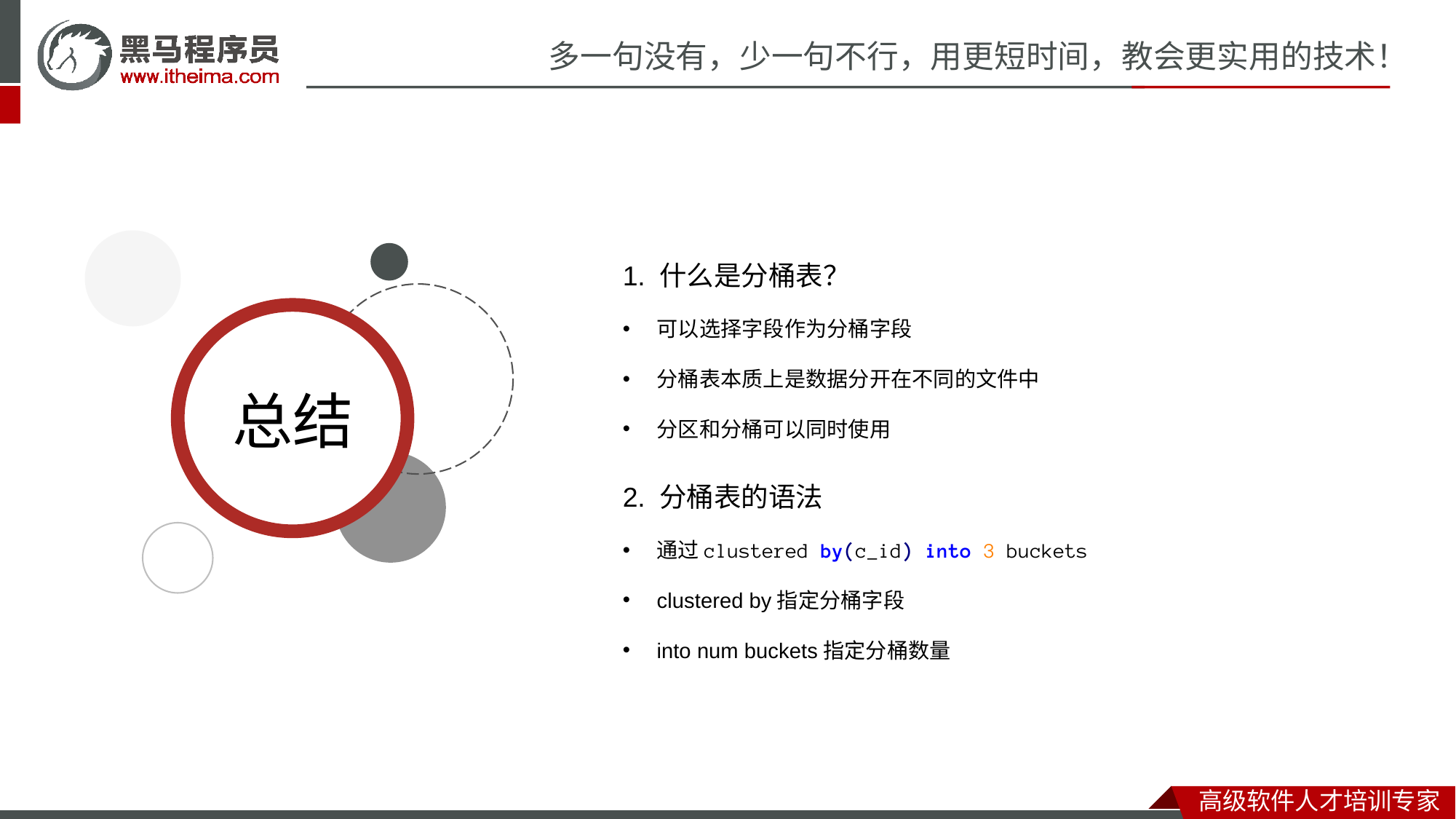

1. 什么是分桶表？
可以选择字段作为分桶字段
分桶表本质上是数据分开在不同的文件中
分区和分桶可以同时使用
2. 分桶表的语法
通过clustered by(c_id) into 3 buckets
clustered by指定分桶字段
into num buckets指定分桶数量